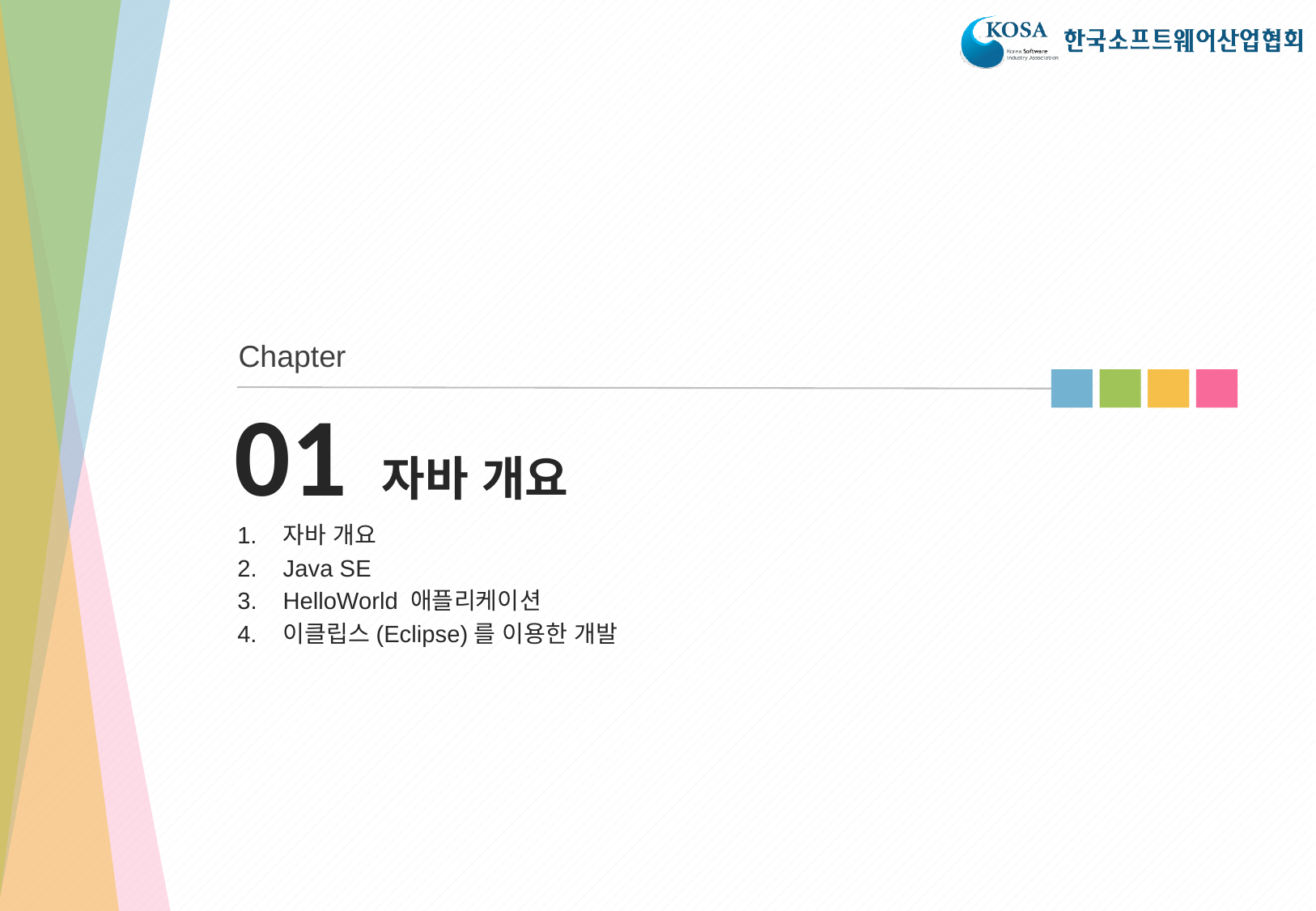

Chapter
# 01 자바 개요
자바 개요
Java SE
HelloWorld 애플리케이션
이클립스(Eclipse)를 이용한 개발